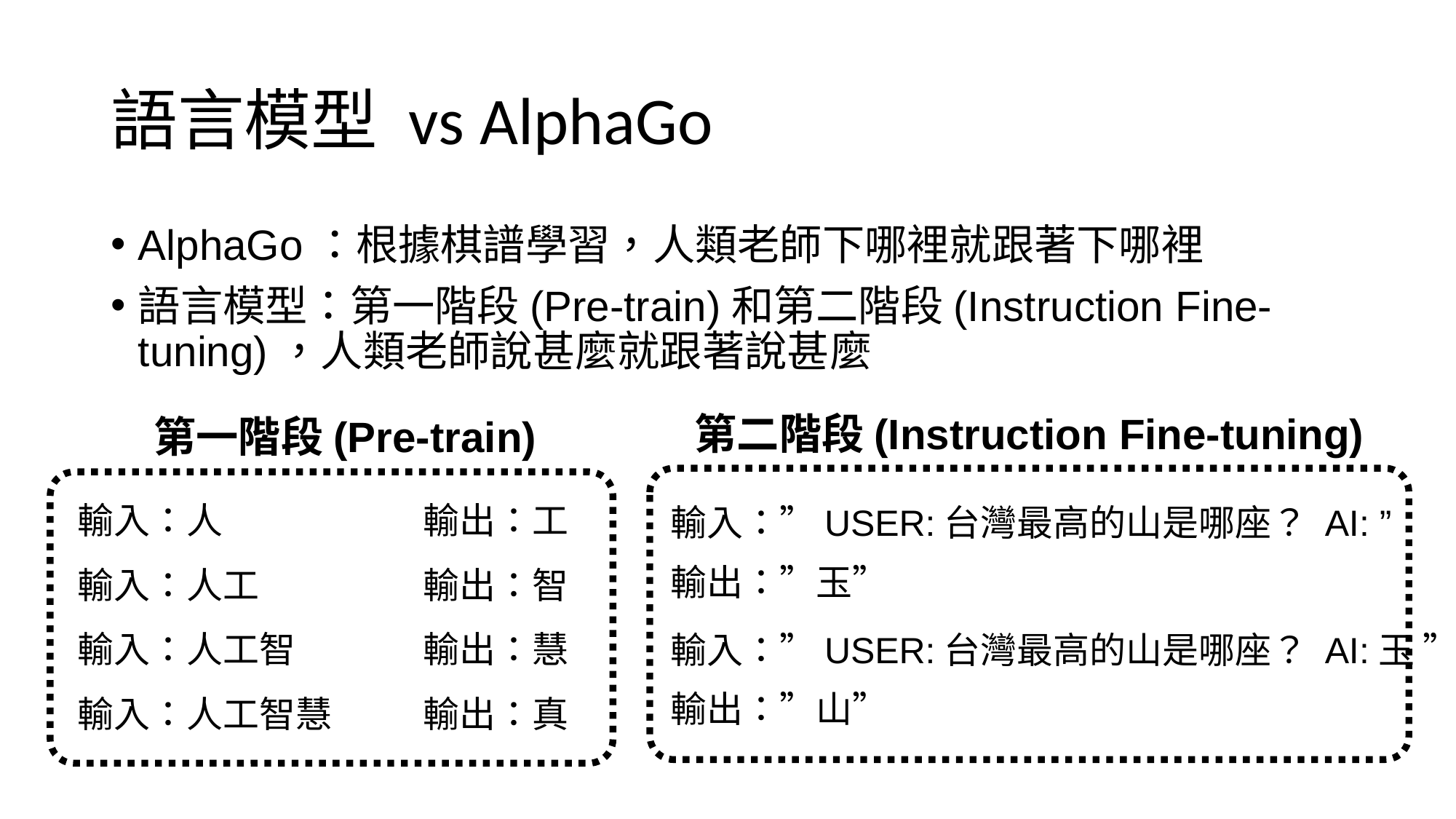

# 語言模型 vs AlphaGo
AlphaGo：根據棋譜學習，人類老師下哪裡就跟著下哪裡
語言模型：第一階段(Pre-train)和第二階段(Instruction Fine-tuning)，人類老師說甚麼就跟著說甚麼
第二階段(Instruction Fine-tuning)
第一階段(Pre-train)

輸入：”USER:台灣最高的山是哪座？ AI: ”
輸出：”玉”
輸入：”USER:台灣最高的山是哪座？ AI:玉 ”
輸出：”山”

輸入：人
輸出：工
輸入：人工
輸出：智
輸入：人工智
輸出：慧
輸入：人工智慧
輸出：真